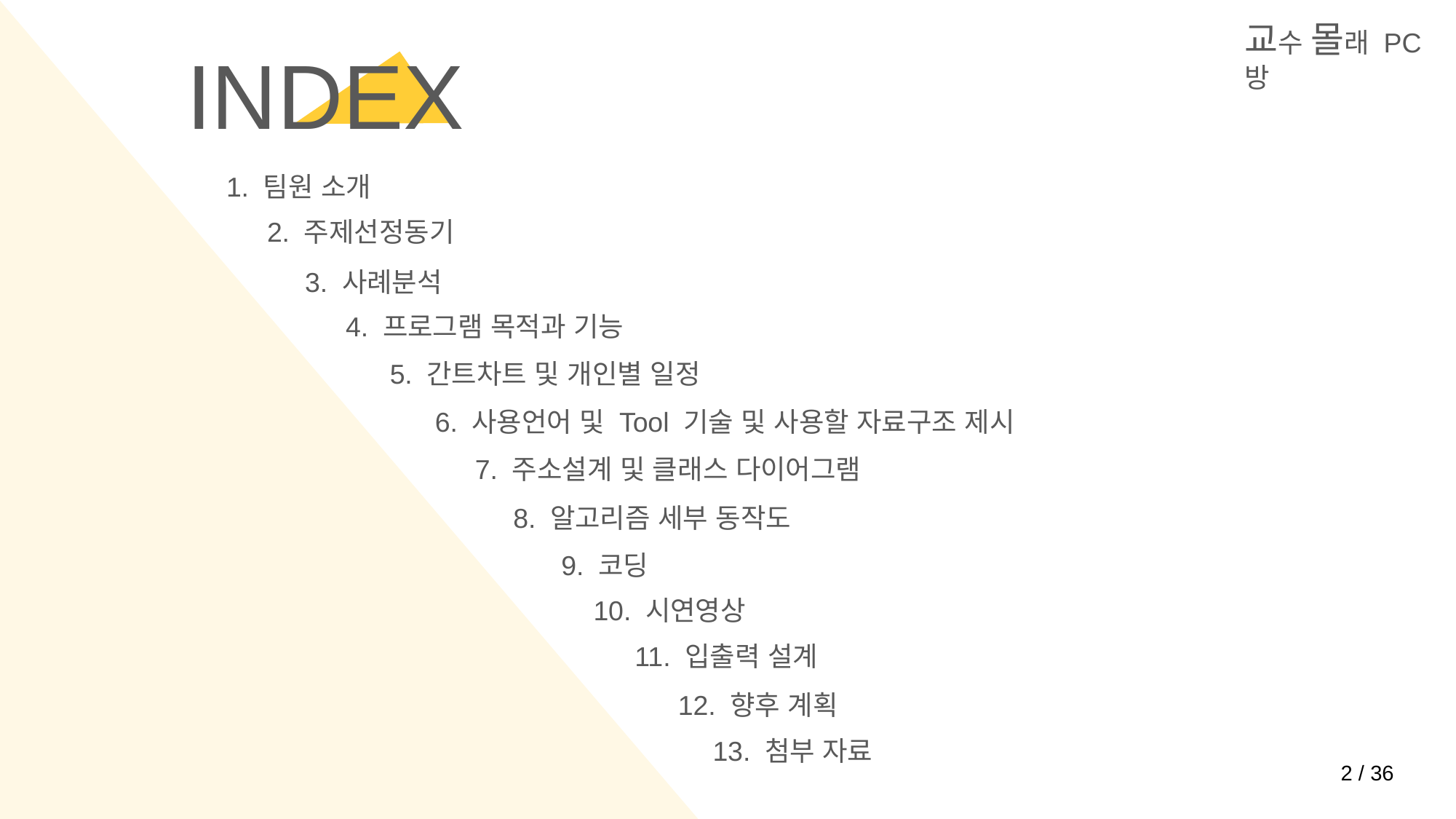

교수 몰래 PC방
INDEX

1. 팀원 소개
2. 주제선정동기
3. 사례분석
4. 프로그램 목적과 기능
5. 간트차트 및 개인별 일정
6. 사용언어 및 Tool 기술 및 사용할 자료구조 제시
7. 주소설계 및 클래스 다이어그램
8. 알고리즘 세부 동작도
9. 코딩
10. 시연영상
11. 입출력 설계
12. 향후 계획
13. 첨부 자료
2 / 36